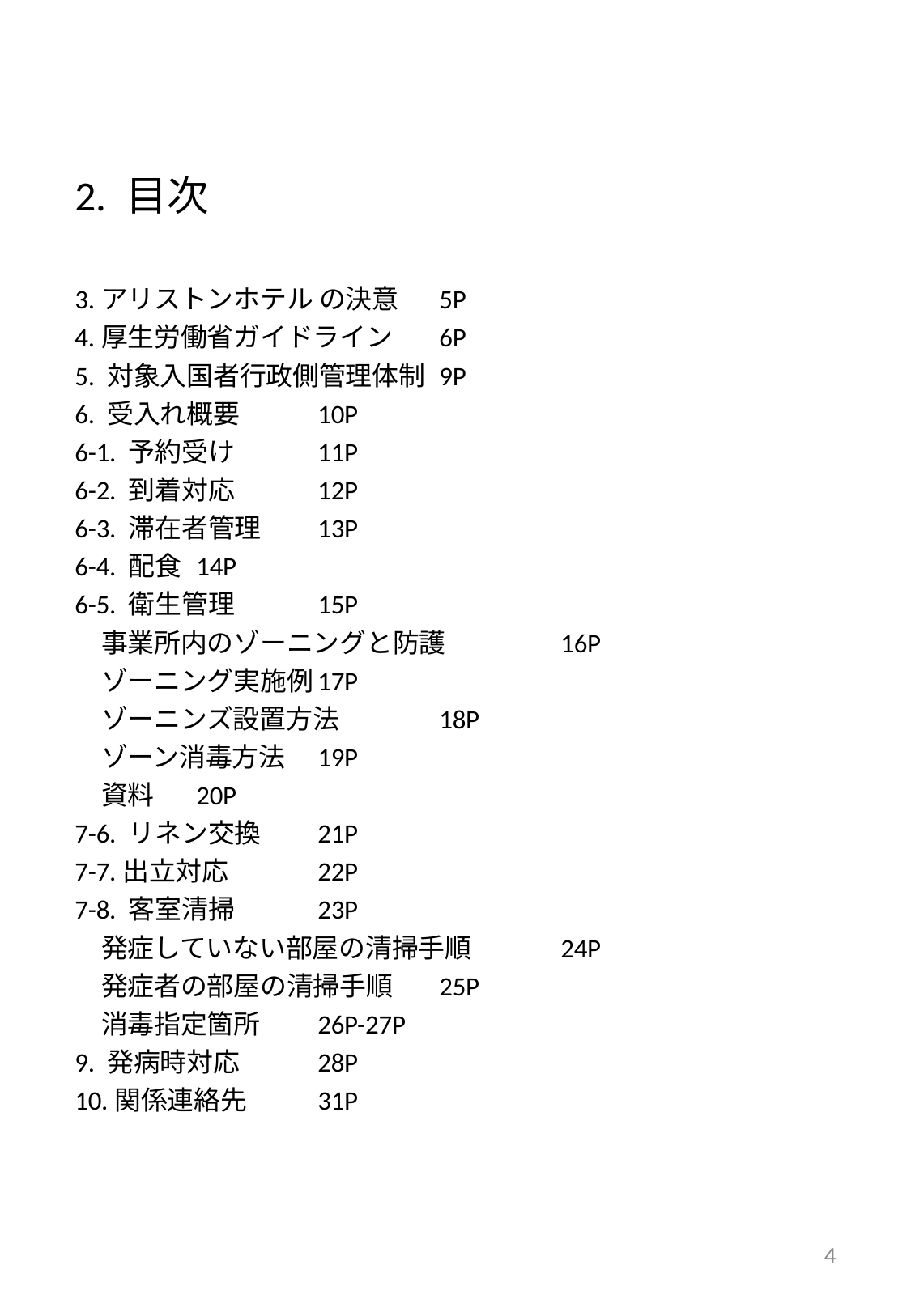

# 2. 目次
3.アリストンホテル の決意	5P
4.厚生労働省ガイドライン	6P
5. 対象入国者行政側管理体制	9P
6. 受入れ概要	10P
6-1. 予約受け	11P
6-2. 到着対応	12P
6-3. 滞在者管理	13P
6-4. 配食	14P
6-5. 衛生管理	15P
　事業所内のゾーニングと防護	16P
　ゾーニング実施例	17P
　ゾーニンズ設置方法	18P
　ゾーン消毒方法	19P
　資料	20P
7-6. リネン交換	21P
7-7.出立対応	22P
7-8. 客室清掃	23P
　発症していない部屋の清掃手順	24P
　発症者の部屋の清掃手順	25P
　消毒指定箇所	26P-27P
9. 発病時対応	28P
10.関係連絡先	31P
4